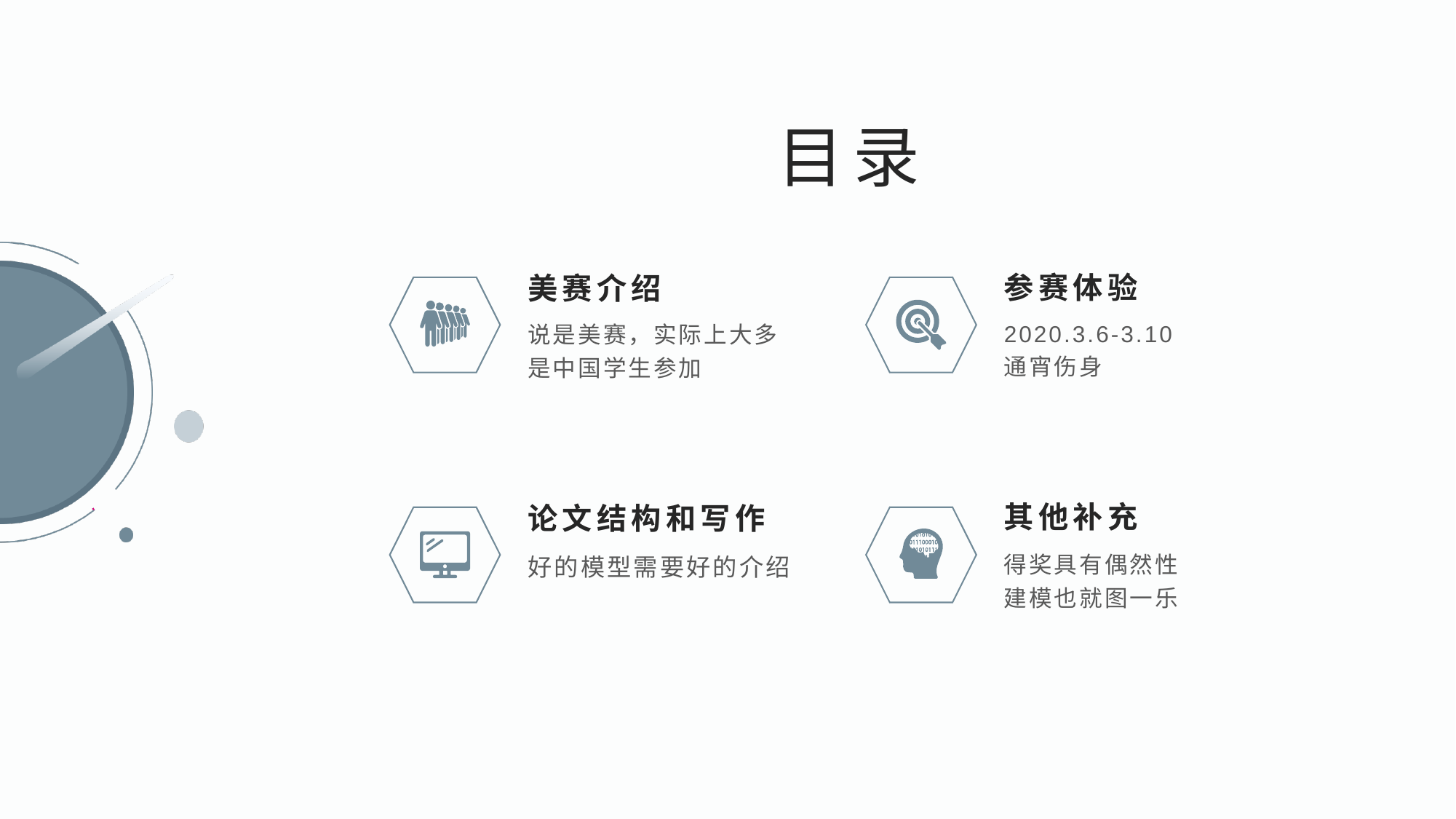

目录
参赛体验
美赛介绍

2020.3.6-3.10
通宵伤身
说是美赛，实际上大多是中国学生参加
其他补充
论文结构和写作

得奖具有偶然性
建模也就图一乐
好的模型需要好的介绍